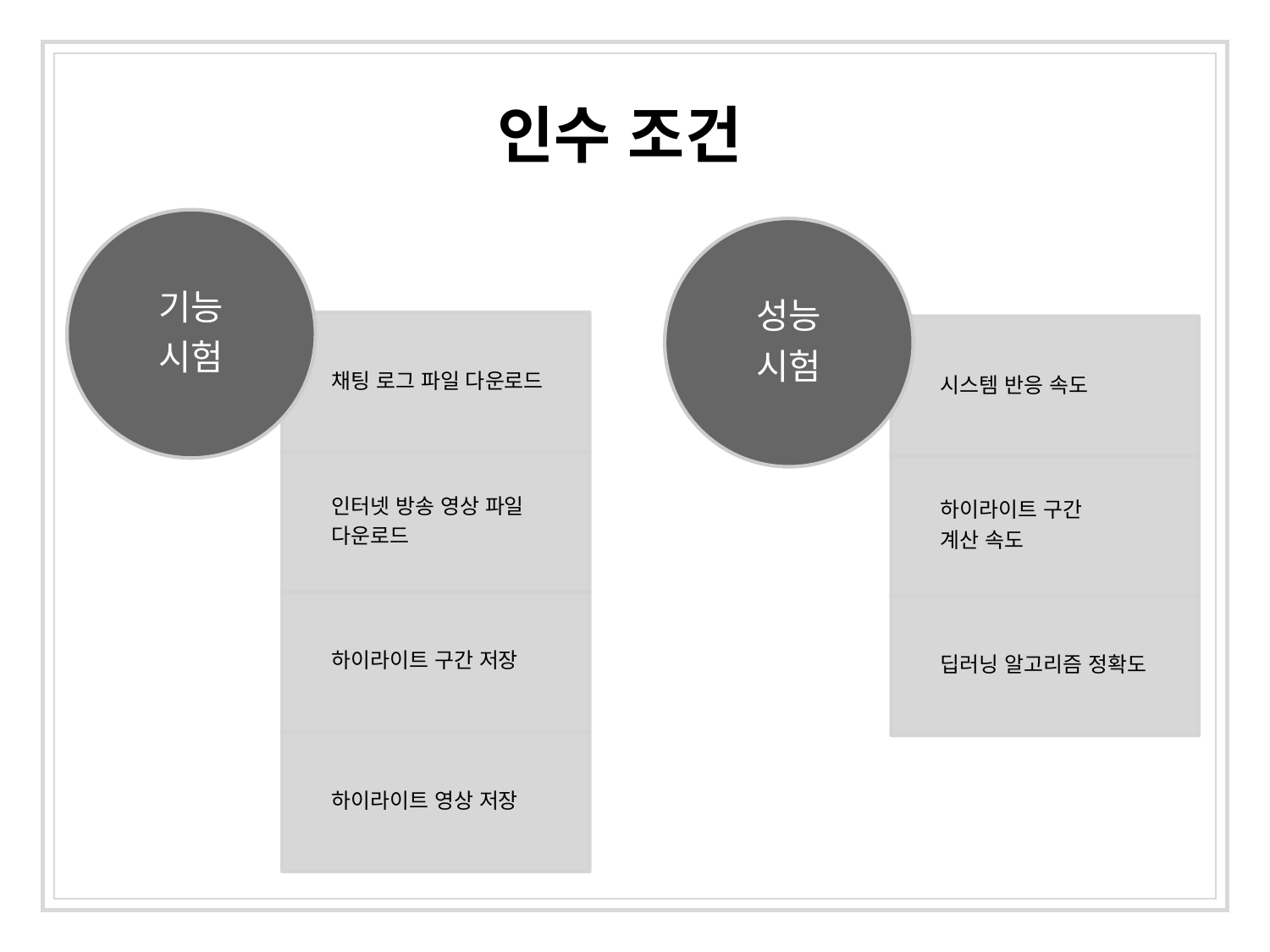

인수 조건
채팅 로그 파일 다운로드
인터넷 방송 영상 파일
다운로드
하이라이트 구간 저장
하이라이트 영상 저장
기능
시험
시스템 반응 속도
하이라이트 구간
계산 속도
딥러닝 알고리즘 정확도
성능
시험